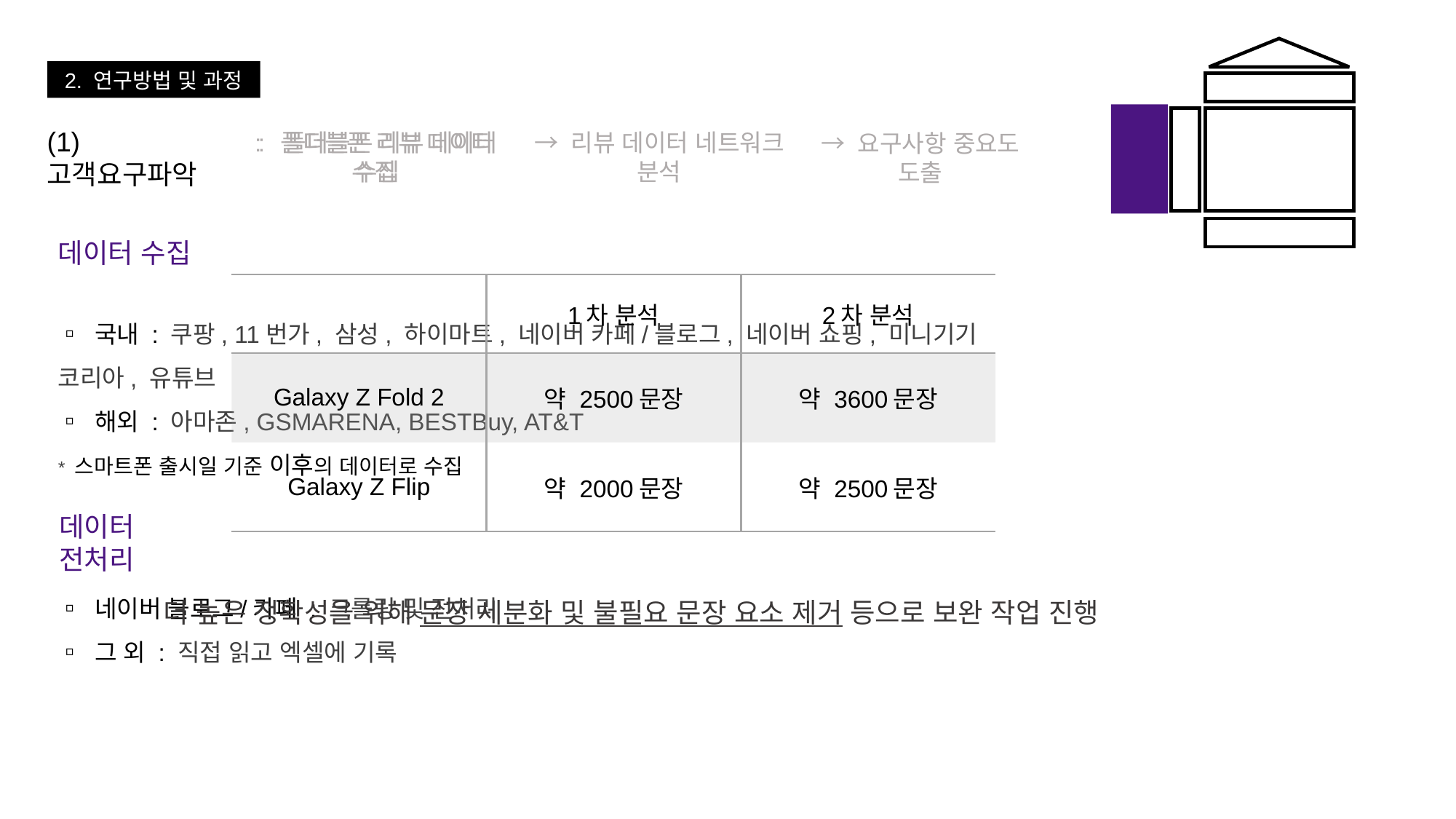

2. 연구방법 및 과정

(1) 고객요구파악
:  폴더블폰 리뷰 데이터 수집
:  폴더블폰 리뷰 데이터 수집
→ 리뷰 데이터 네트워크 분석
→ 요구사항 중요도 도출
데이터 수집
|  | 1차 분석 | 2차 분석 |
| --- | --- | --- |
| Galaxy Z Fold 2 | 약 2500문장 | 약 3600문장 |
| Galaxy Z Flip | 약 2000문장 | 약 2500문장 |
▫ 국내 : 쿠팡, 11번가, 삼성, 하이마트, 네이버 카페/블로그, 네이버 쇼핑, 미니기기 코리아, 유튜브
▫ 해외 : 아마존, GSMARENA, BESTBuy, AT&T
* 스마트폰 출시일 기준 이후의 데이터로 수집
데이터 전처리
▫ 네이버 블로그/카페 : 크롤링 및 전처리
▫ 그 외 : 직접 읽고 엑셀에 기록
더 높은 정확성을 위해 문장 세분화 및 불필요 문장 요소 제거 등으로 보완 작업 진행